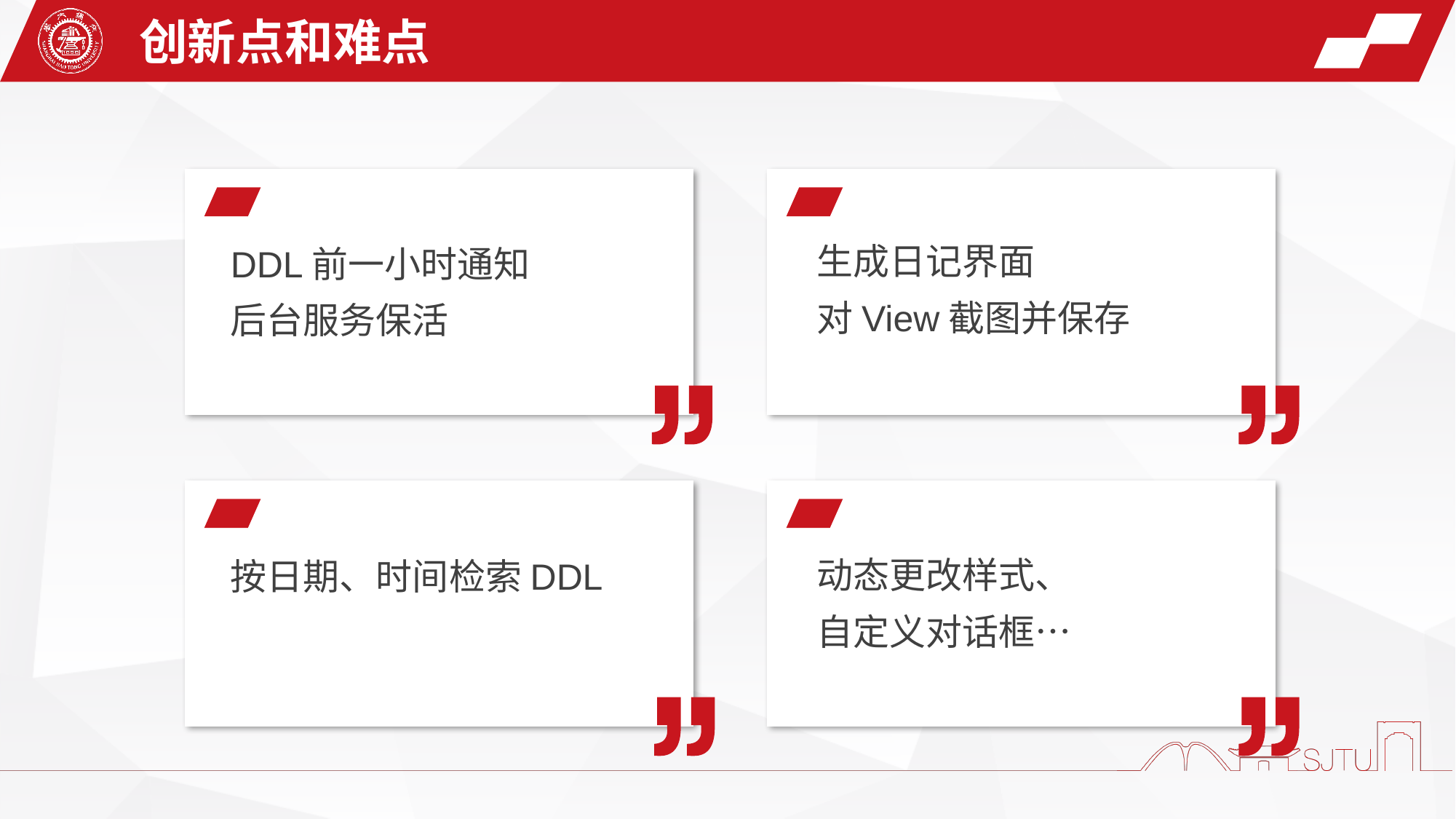

创新点和难点

生成日记界面
对View截图并保存
DDL前一小时通知
后台服务保活

动态更改样式、
自定义对话框…
按日期、时间检索DDL